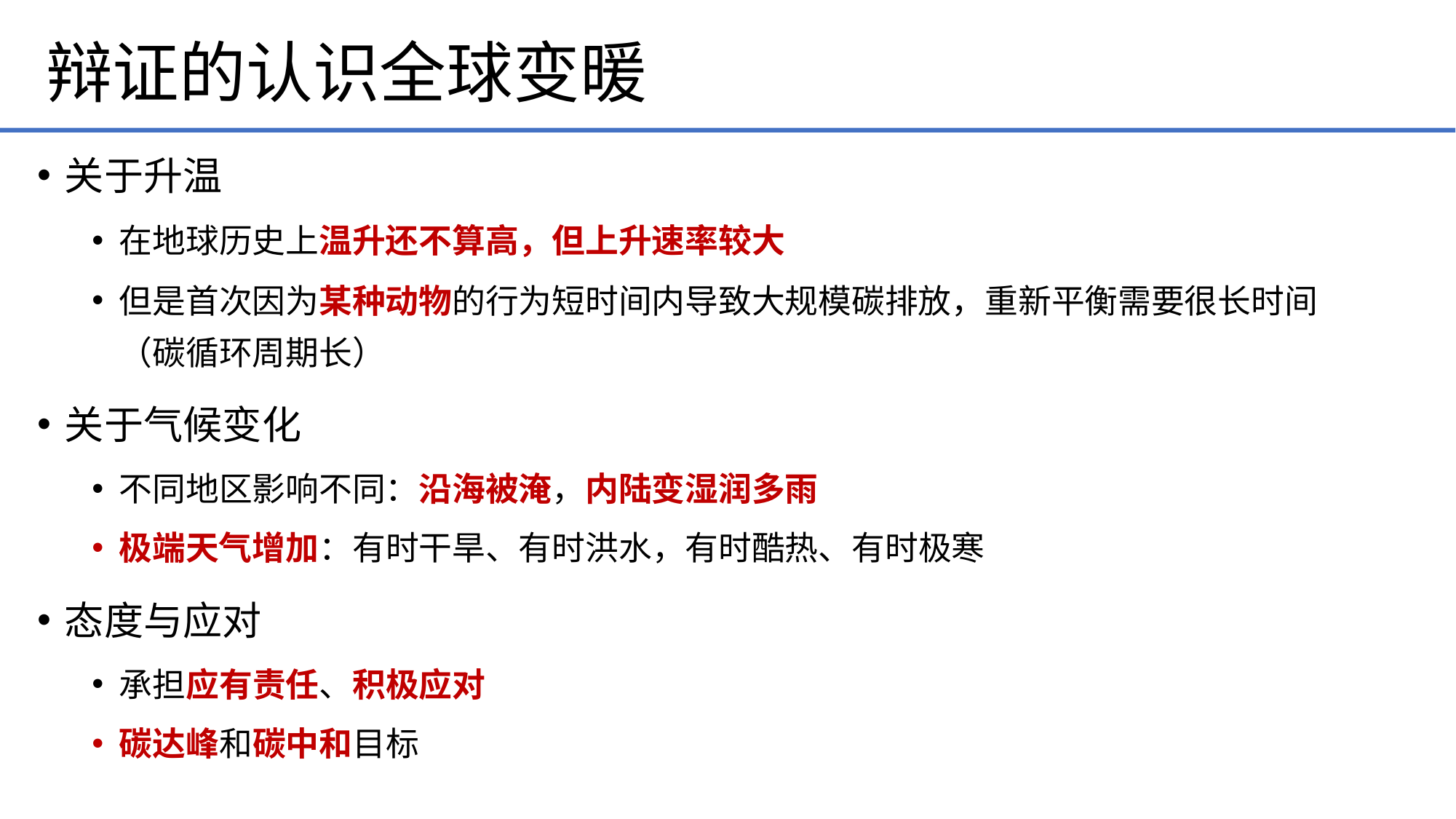

# 辩证的认识全球变暖
关于升温
在地球历史上温升还不算高，但上升速率较大
但是首次因为某种动物的行为短时间内导致大规模碳排放，重新平衡需要很长时间
（碳循环周期长）
关于气候变化
不同地区影响不同：沿海被淹，内陆变湿润多雨
极端天气增加：有时干旱、有时洪水，有时酷热、有时极寒
态度与应对
承担应有责任、积极应对
碳达峰和碳中和目标